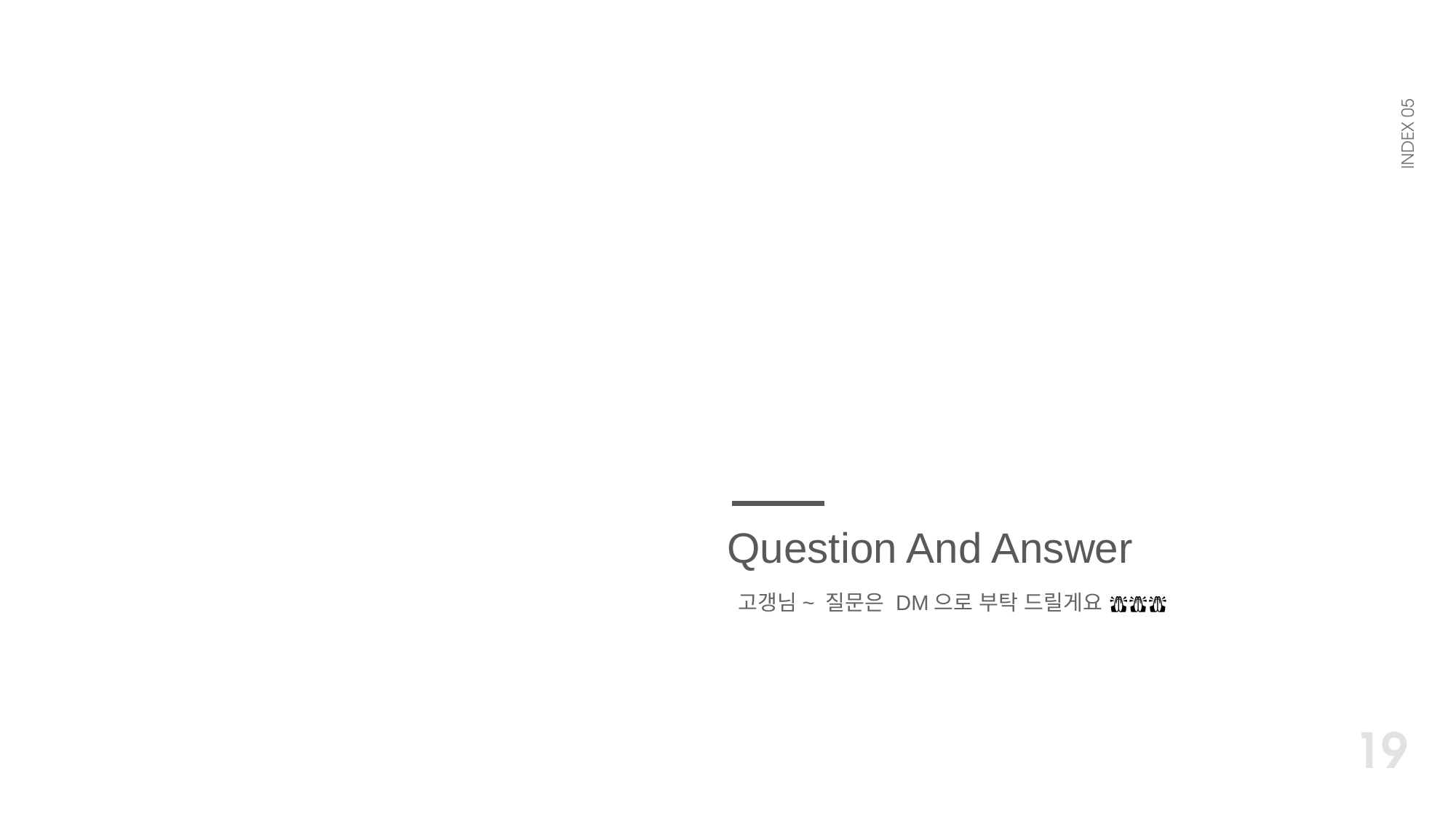

INDEX 05
Question And Answer
고갱님~ 질문은 DM으로 부탁 드릴게요 🙏🙏🙏
19